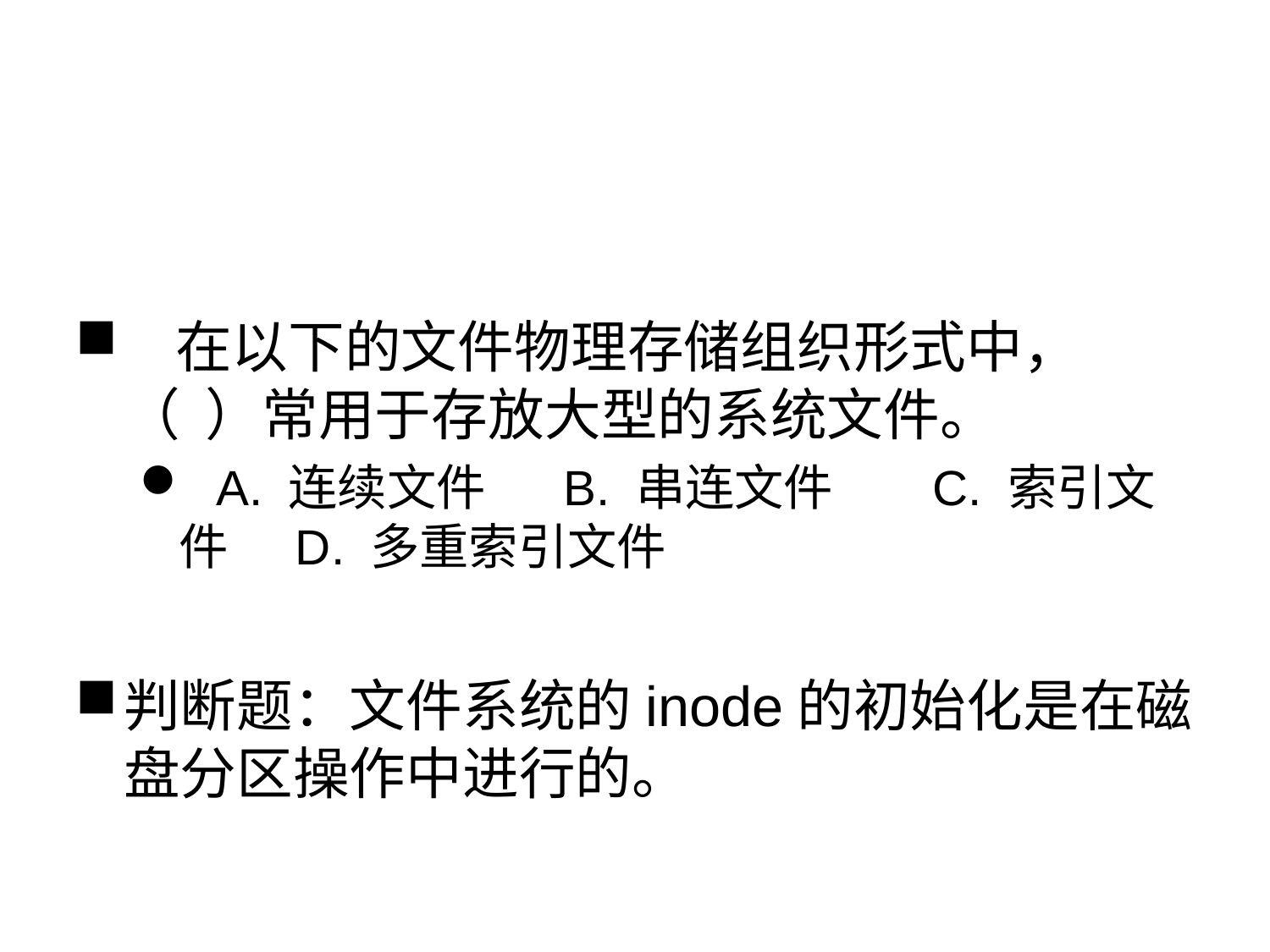

#

   在以下的文件物理存储组织形式中，
（  ）常用于存放大型的系统文件。
  A. 连续文件      B. 串连文件        C. 索引文件     D. 多重索引文件

判断题：文件系统的inode的初始化是在磁盘分区操作中进行的。